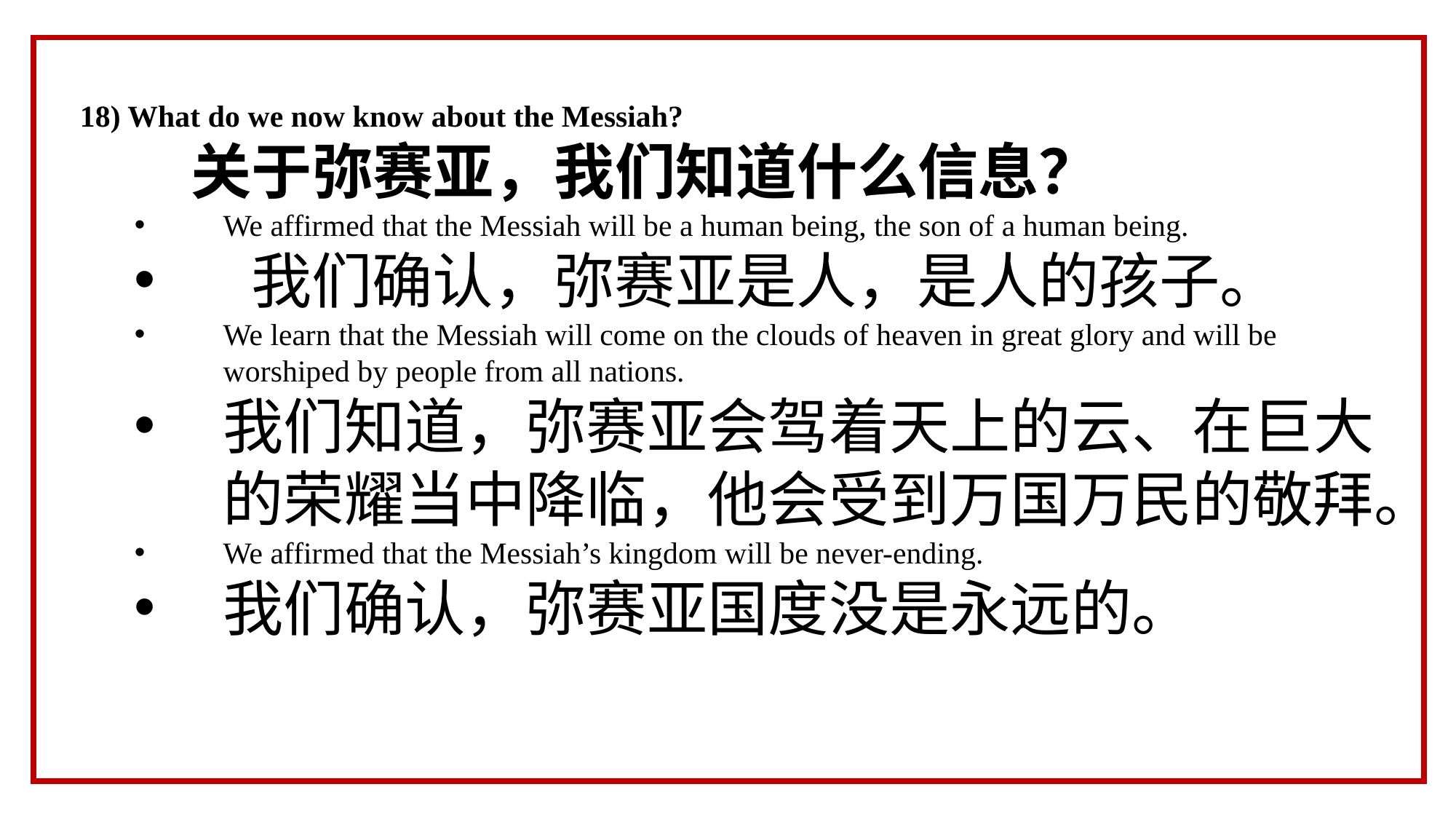

18) What do we now know about the Messiah?
       关于弥赛亚，我们知道什么信息？
We affirmed that the Messiah will be a human being, the son of a human being.
 我们确认，弥赛亚是人，是人的孩子。
We learn that the Messiah will come on the clouds of heaven in great glory and will be worshiped by people from all nations.
我们知道，弥赛亚会驾着天上的云、在巨大的荣耀当中降临，他会受到万国万民的敬拜。
We affirmed that the Messiah’s kingdom will be never-ending.
我们确认，弥赛亚国度没是永远的。